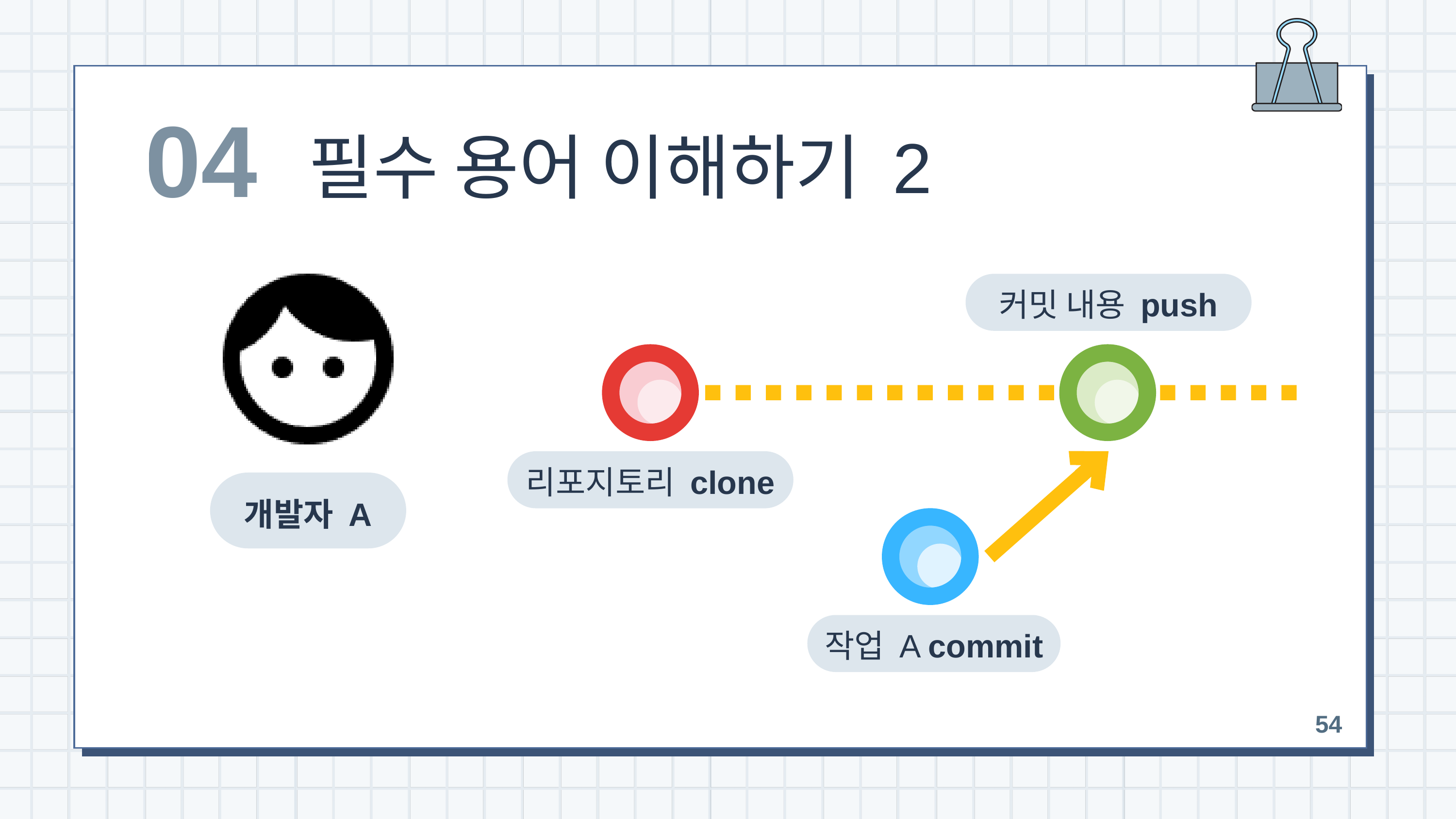

04
필수 용어 이해하기 2

개발자 A

커밋 내용 push

리포지토리 clone

작업 A commit
54